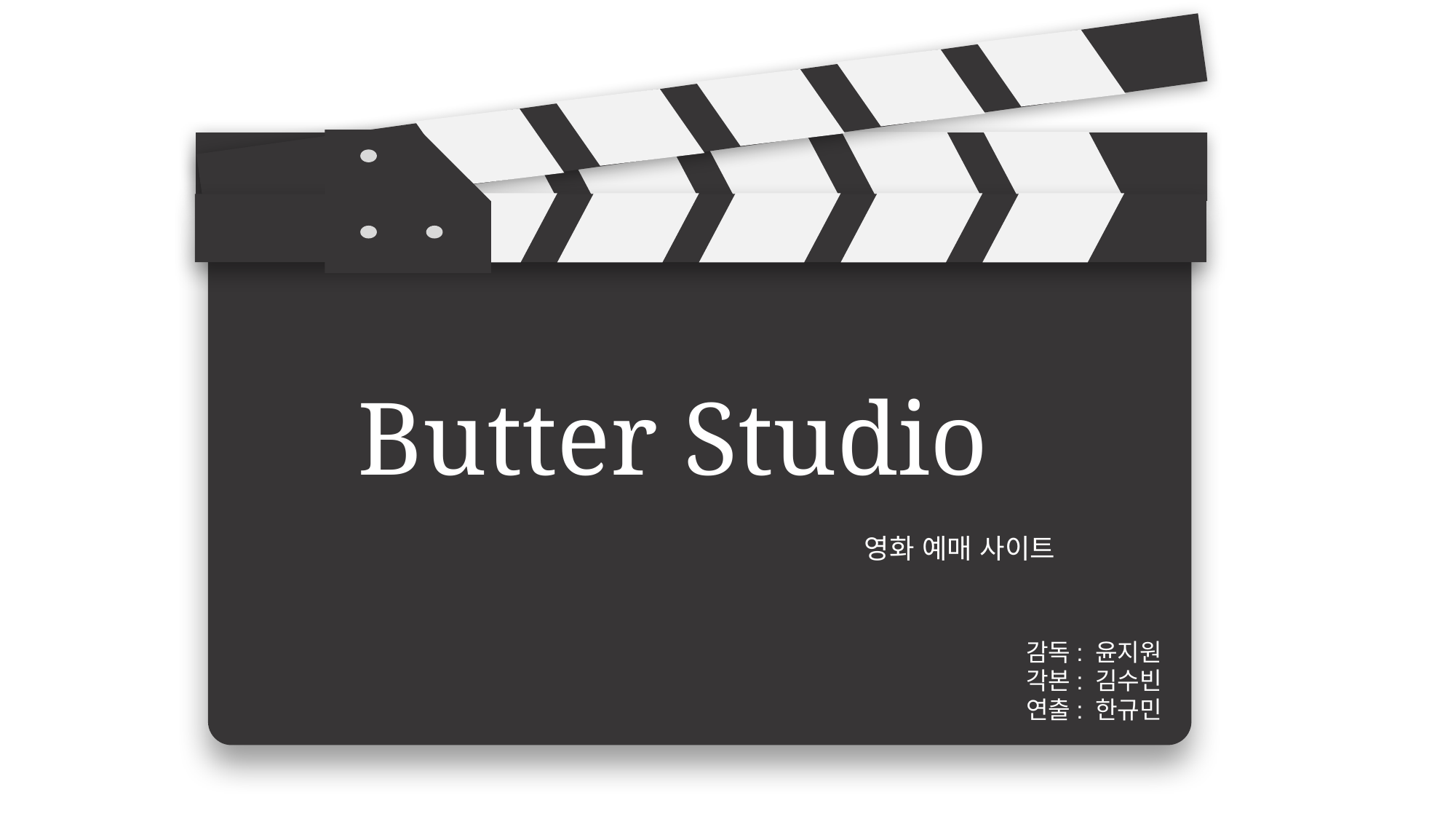

Butter Studio
영화 예매 사이트
감독: 윤지원
각본: 김수빈
연출: 한규민